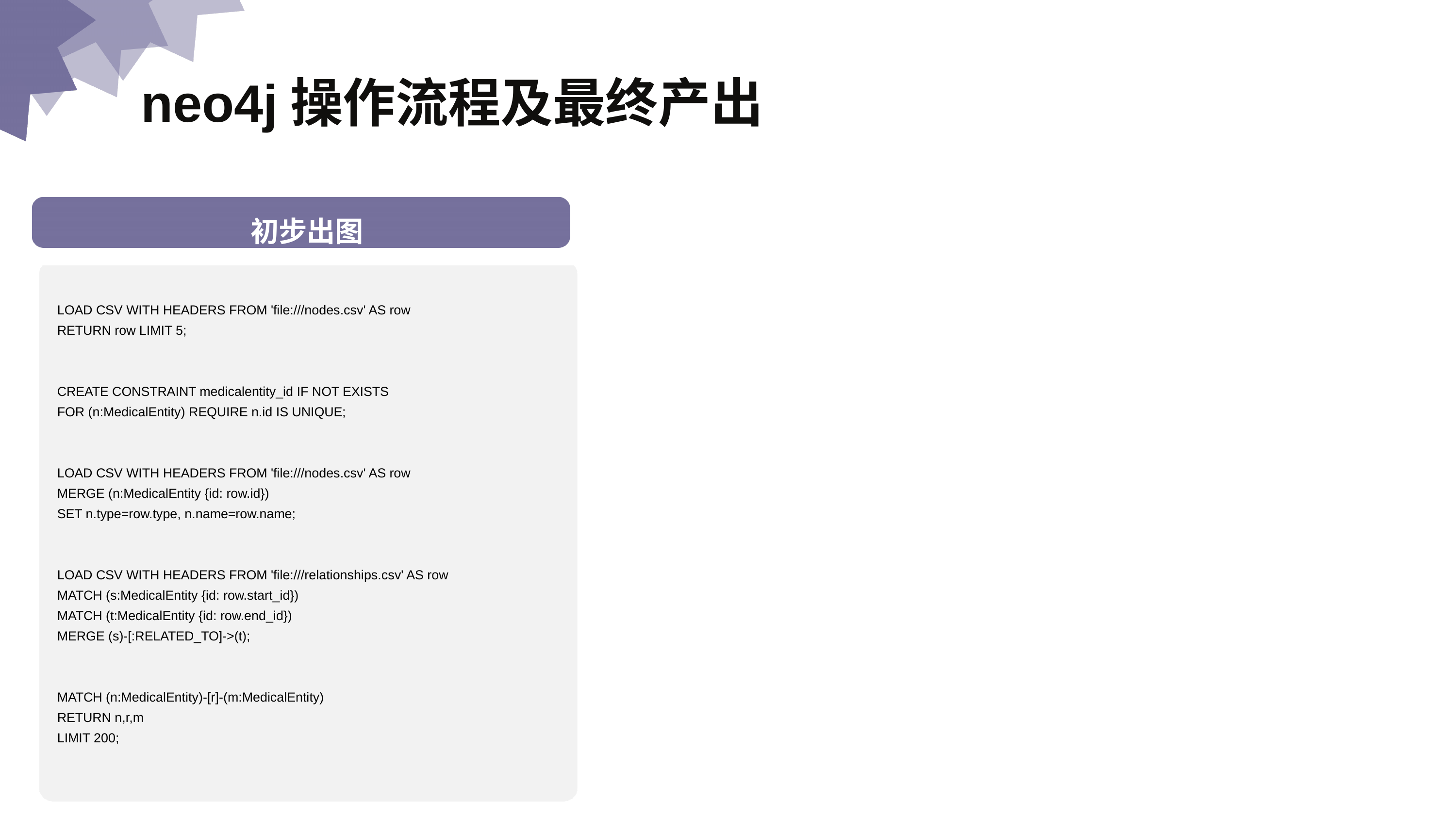

neo4j操作流程及最终产出
         幻觉的原因分析

初步出图

LOAD CSV WITH HEADERS FROM 'file:///nodes.csv' AS row
RETURN row LIMIT 5;

CREATE CONSTRAINT medicalentity_id IF NOT EXISTS
FOR (n:MedicalEntity) REQUIRE n.id IS UNIQUE;

LOAD CSV WITH HEADERS FROM 'file:///nodes.csv' AS row
MERGE (n:MedicalEntity {id: row.id})
SET n.type=row.type, n.name=row.name;

LOAD CSV WITH HEADERS FROM 'file:///relationships.csv' AS row
MATCH (s:MedicalEntity {id: row.start_id})
MATCH (t:MedicalEntity {id: row.end_id})
MERGE (s)-[:RELATED_TO]->(t);

MATCH (n:MedicalEntity)-[r]-(m:MedicalEntity)
RETURN n,r,m
LIMIT 200;